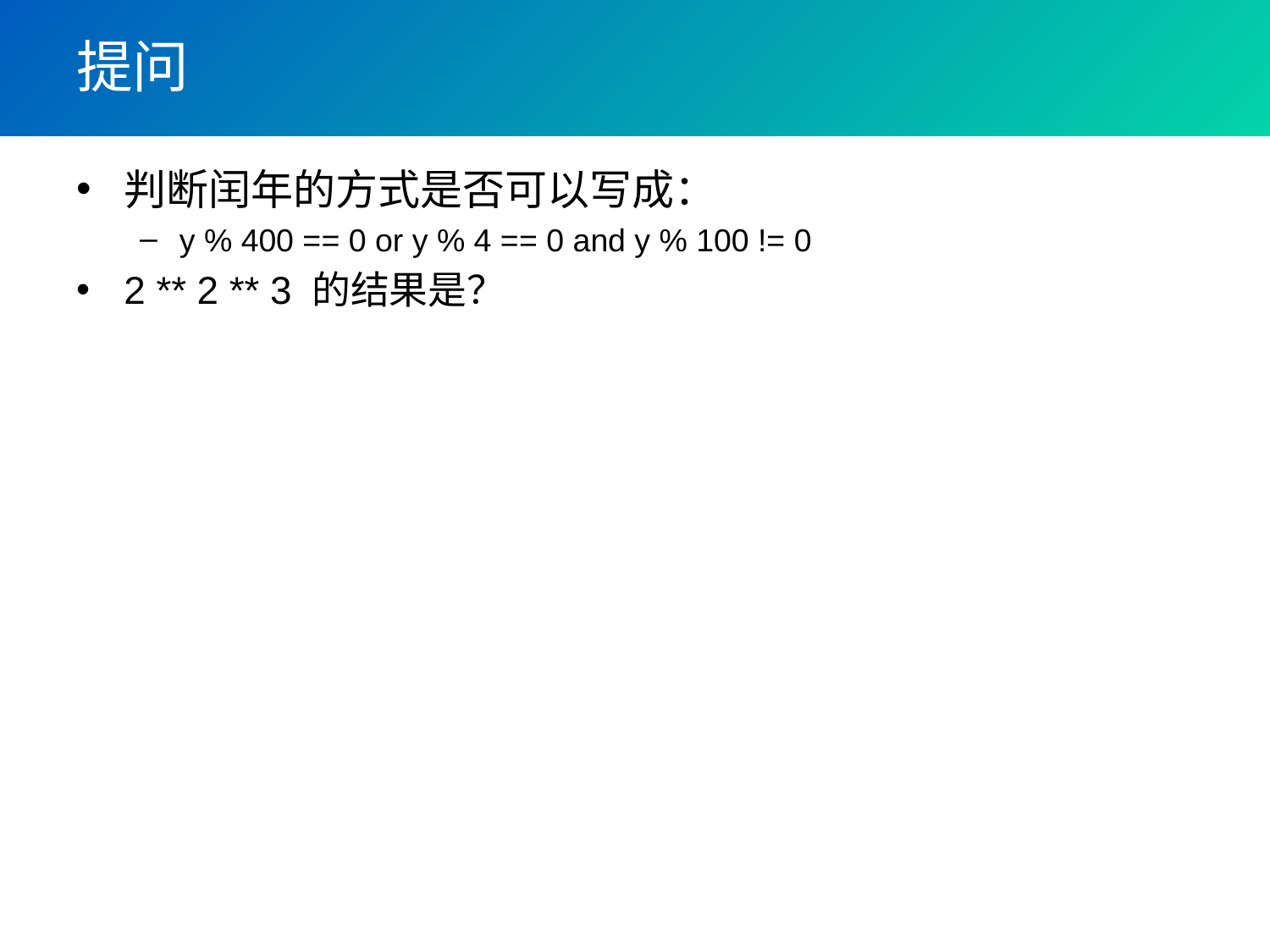

# 提问
判断闰年的方式是否可以写成：
y % 400 == 0 or y % 4 == 0 and y % 100 != 0
2 ** 2 ** 3 的结果是？